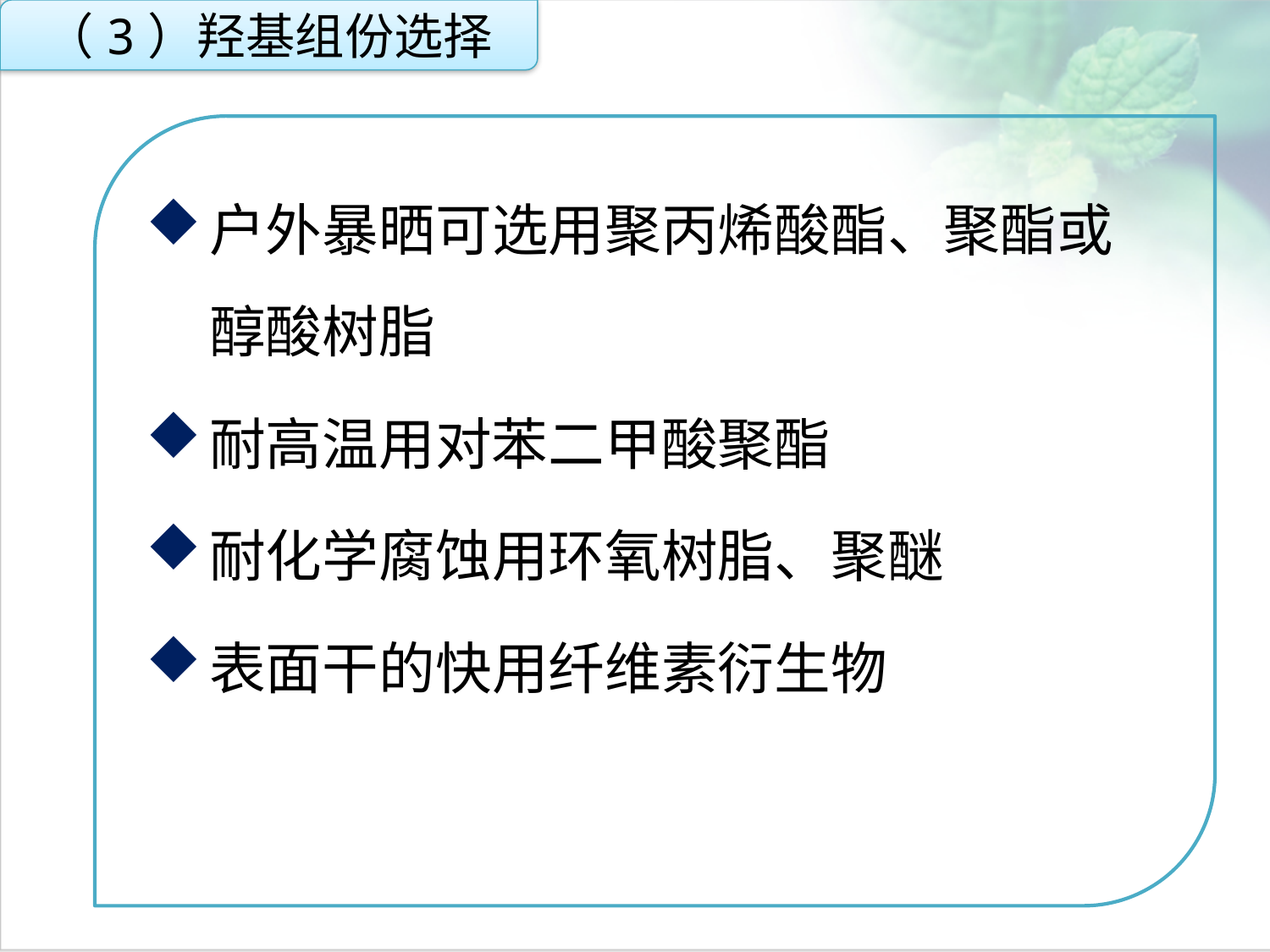

（3）羟基组份选择
户外暴晒可选用聚丙烯酸酯、聚酯或醇酸树脂
耐高温用对苯二甲酸聚酯
耐化学腐蚀用环氧树脂、聚醚
表面干的快用纤维素衍生物
点击添加文本
点击添加文本
点击添加文本
点击添加文本